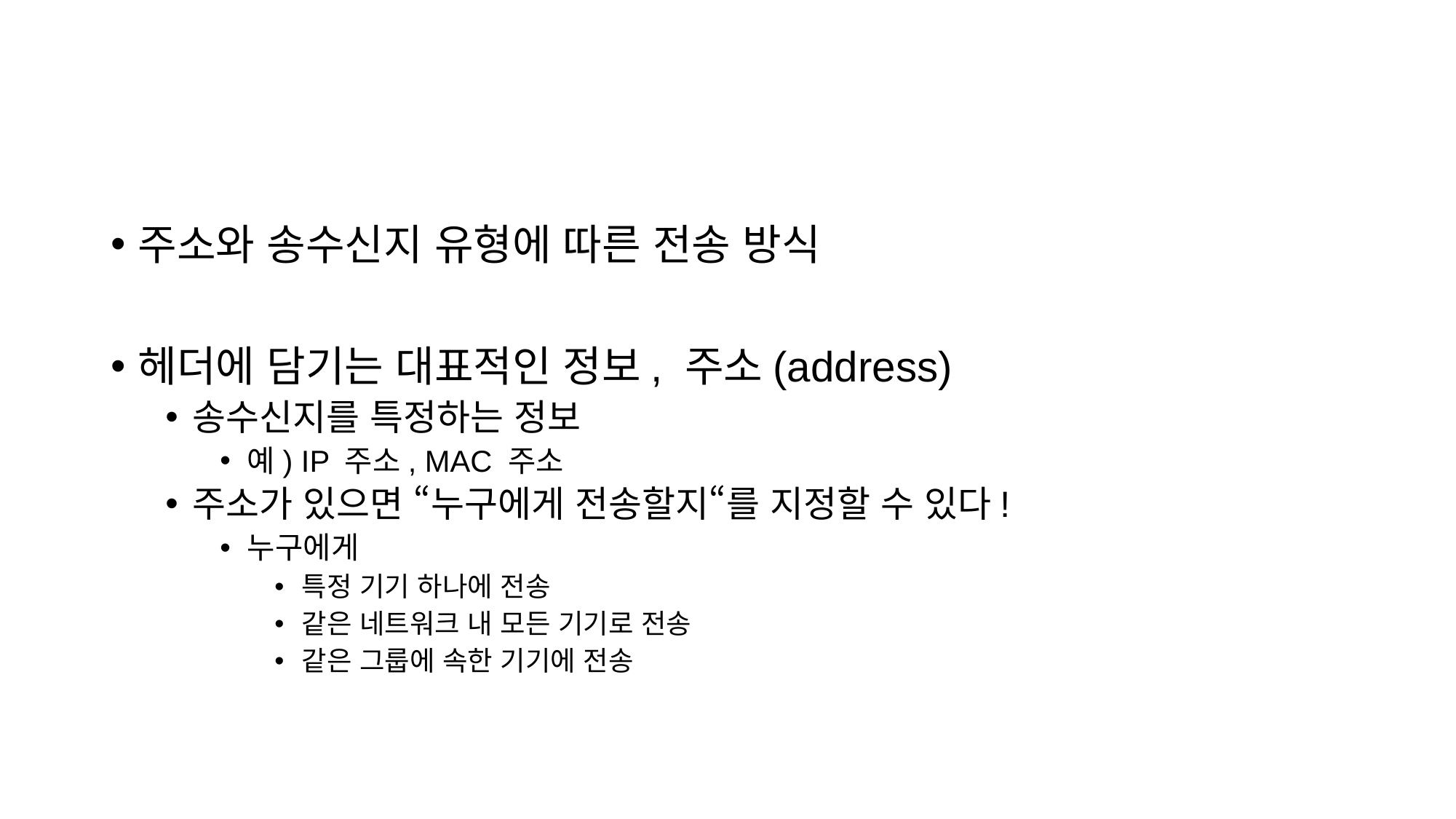

#
주소와 송수신지 유형에 따른 전송 방식

헤더에 담기는 대표적인 정보, 주소(address)
송수신지를 특정하는 정보
예) IP 주소, MAC 주소
주소가 있으면 “누구에게 전송할지“를 지정할 수 있다!
누구에게
특정 기기 하나에 전송
같은 네트워크 내 모든 기기로 전송
같은 그룹에 속한 기기에 전송